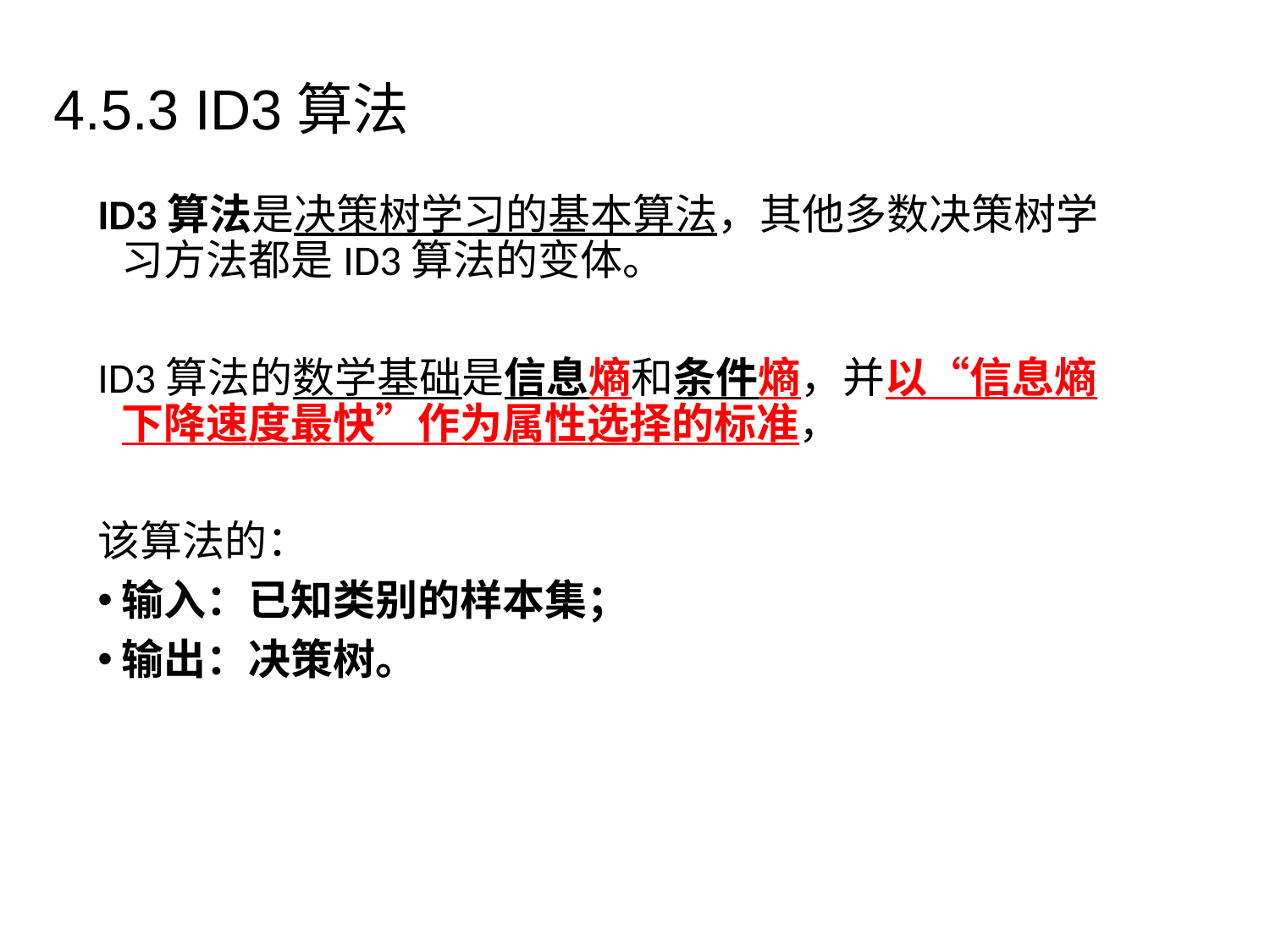

4.5典型算法

# 4.5.3 ID3算法
ID3算法是决策树学习的基本算法，其他多数决策树学习方法都是ID3算法的变体。

ID3算法的数学基础是信息熵和条件熵，并以“信息熵下降速度最快”作为属性选择的标准，

该算法的：
输入：已知类别的样本集；
输出：决策树。